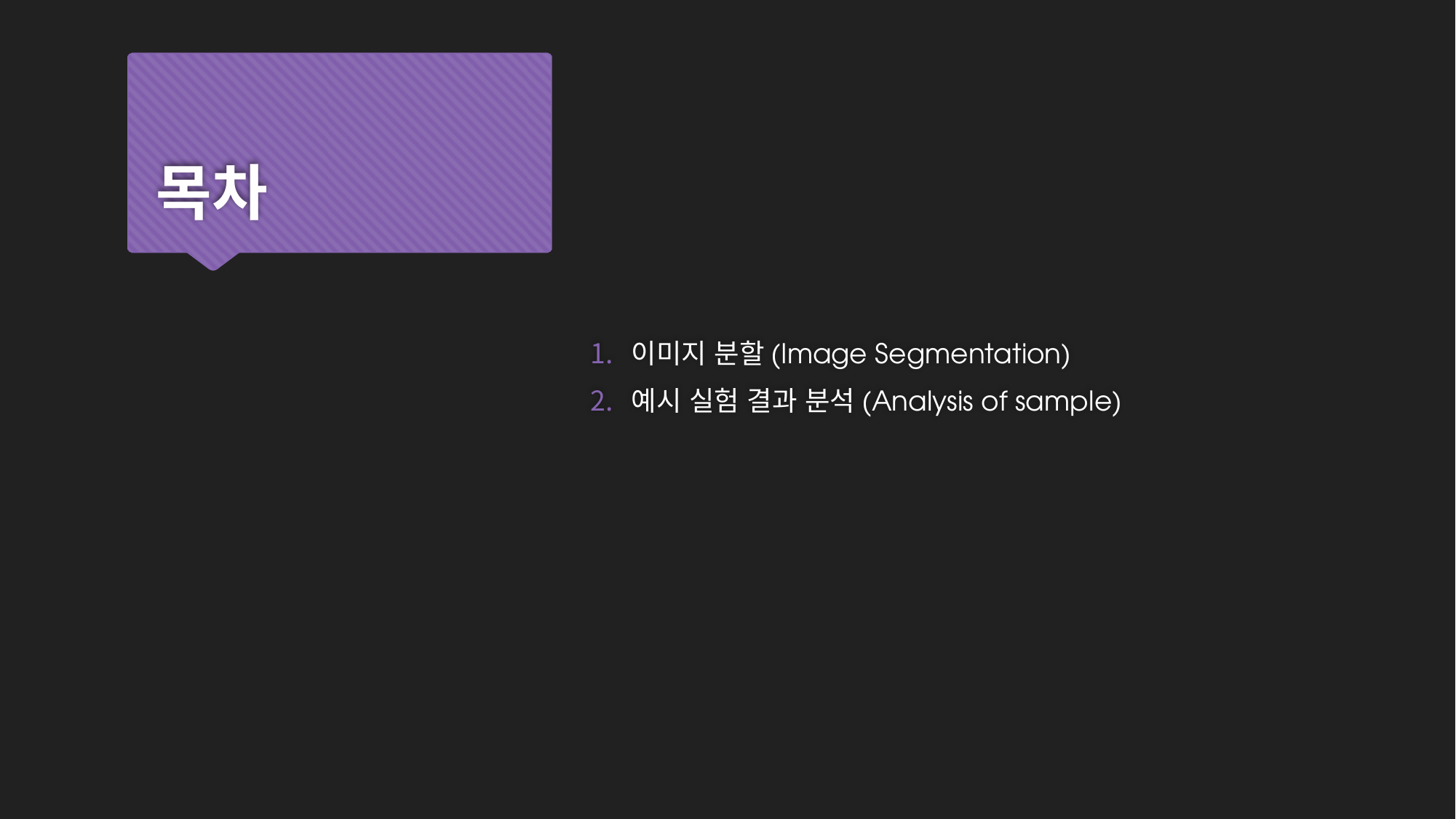

# 목차
이미지 분할(Image Segmentation)
예시 실험 결과 분석(Analysis of sample)